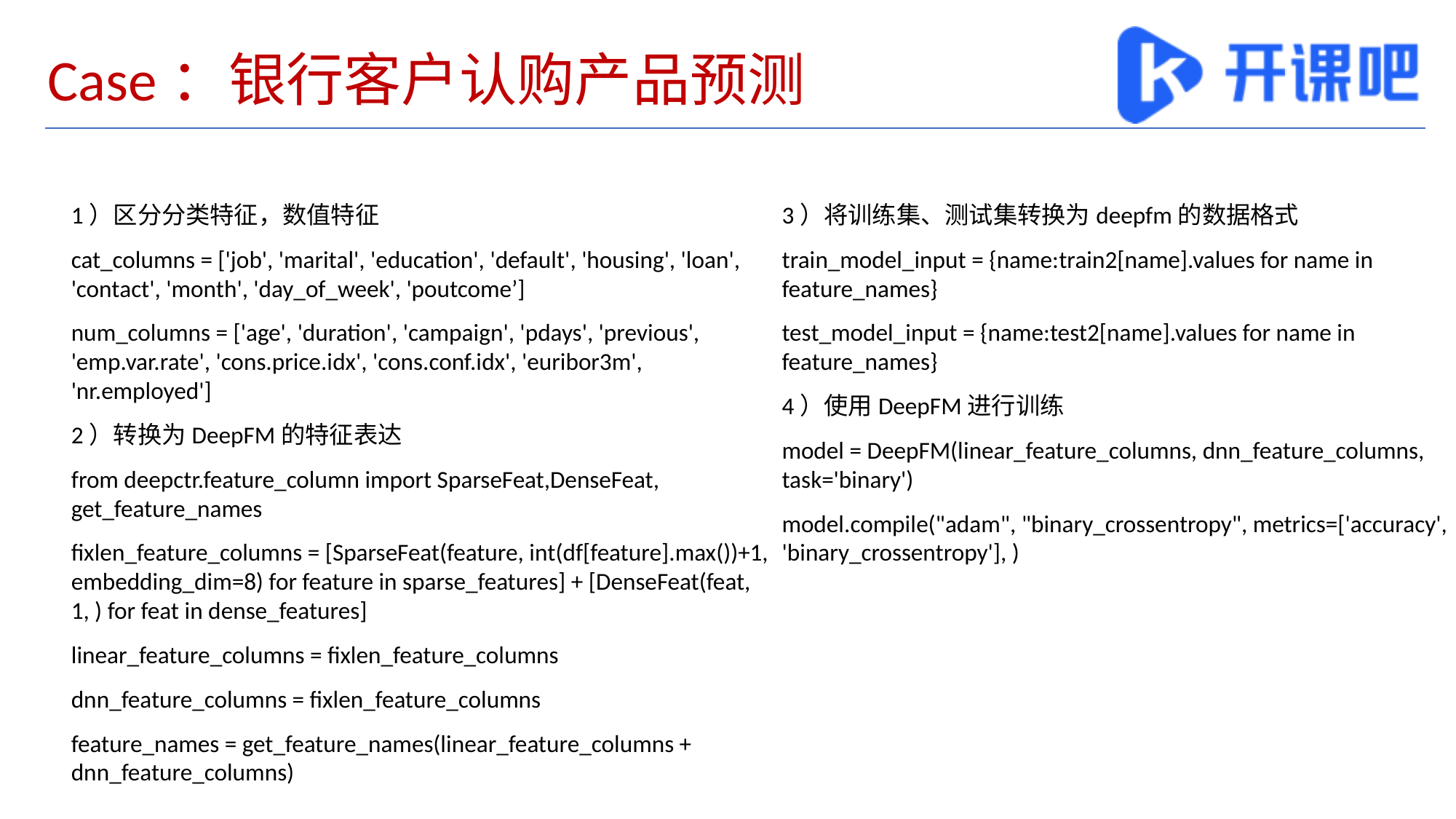

# Case：银行客户认购产品预测
3）将训练集、测试集转换为deepfm的数据格式
train_model_input = {name:train2[name].values for name in feature_names}
test_model_input = {name:test2[name].values for name in feature_names}
4）使用DeepFM进行训练
model = DeepFM(linear_feature_columns, dnn_feature_columns, task='binary')
model.compile("adam", "binary_crossentropy", metrics=['accuracy', 'binary_crossentropy'], )

1）区分分类特征，数值特征
cat_columns = ['job', 'marital', 'education', 'default', 'housing', 'loan', 'contact', 'month', 'day_of_week', 'poutcome’]
num_columns = ['age', 'duration', 'campaign', 'pdays', 'previous',  'emp.var.rate', 'cons.price.idx', 'cons.conf.idx', 'euribor3m', 'nr.employed']
2）转换为DeepFM的特征表达
from deepctr.feature_column import SparseFeat,DenseFeat, get_feature_names
fixlen_feature_columns = [SparseFeat(feature, int(df[feature].max())+1, embedding_dim=8) for feature in sparse_features] + [DenseFeat(feat, 1, ) for feat in dense_features]
linear_feature_columns = fixlen_feature_columns
dnn_feature_columns = fixlen_feature_columns
feature_names = get_feature_names(linear_feature_columns + dnn_feature_columns)